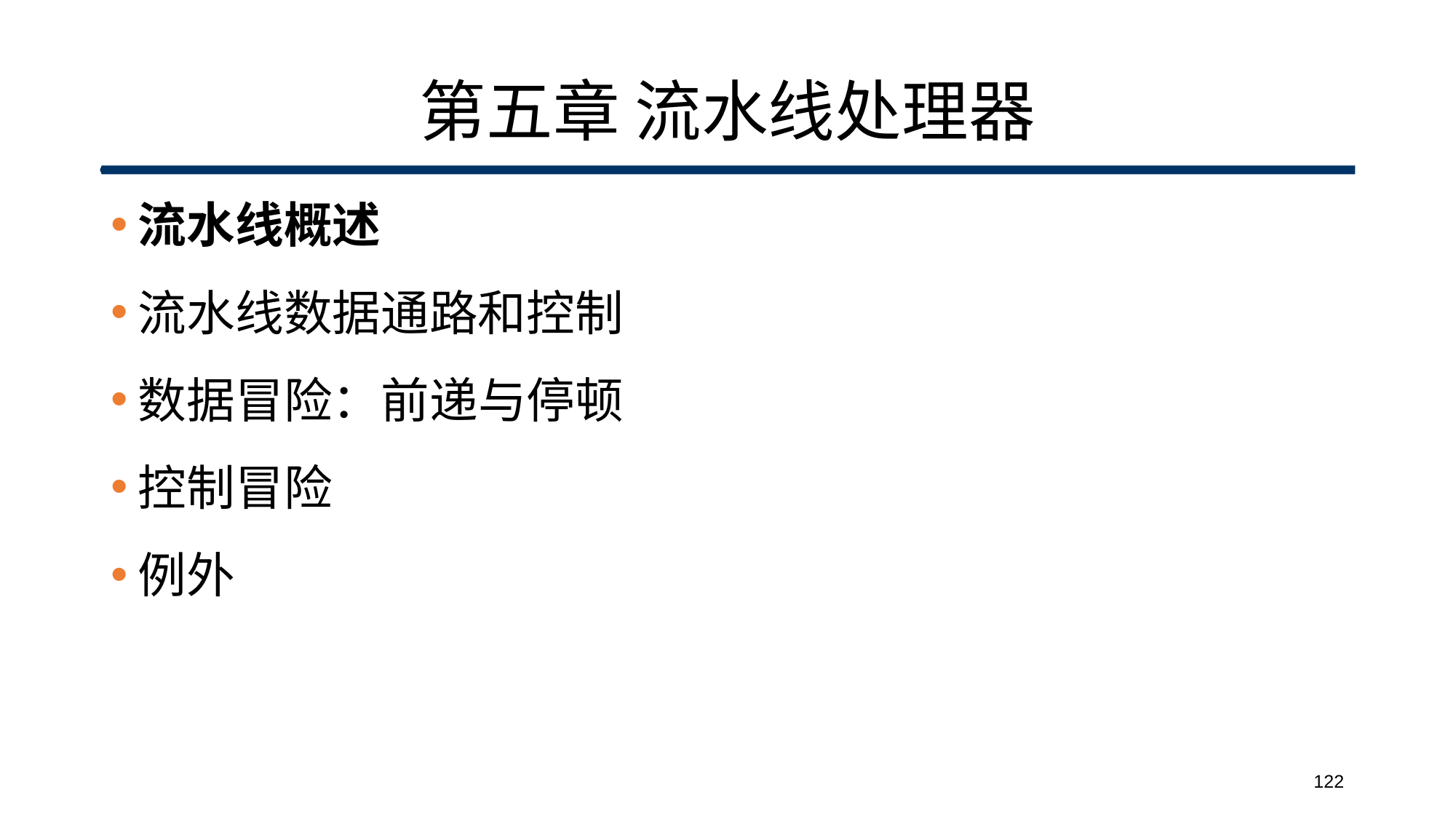

# 第五章 流水线处理器
流水线概述
流水线数据通路和控制
数据冒险：前递与停顿
控制冒险
例外

122